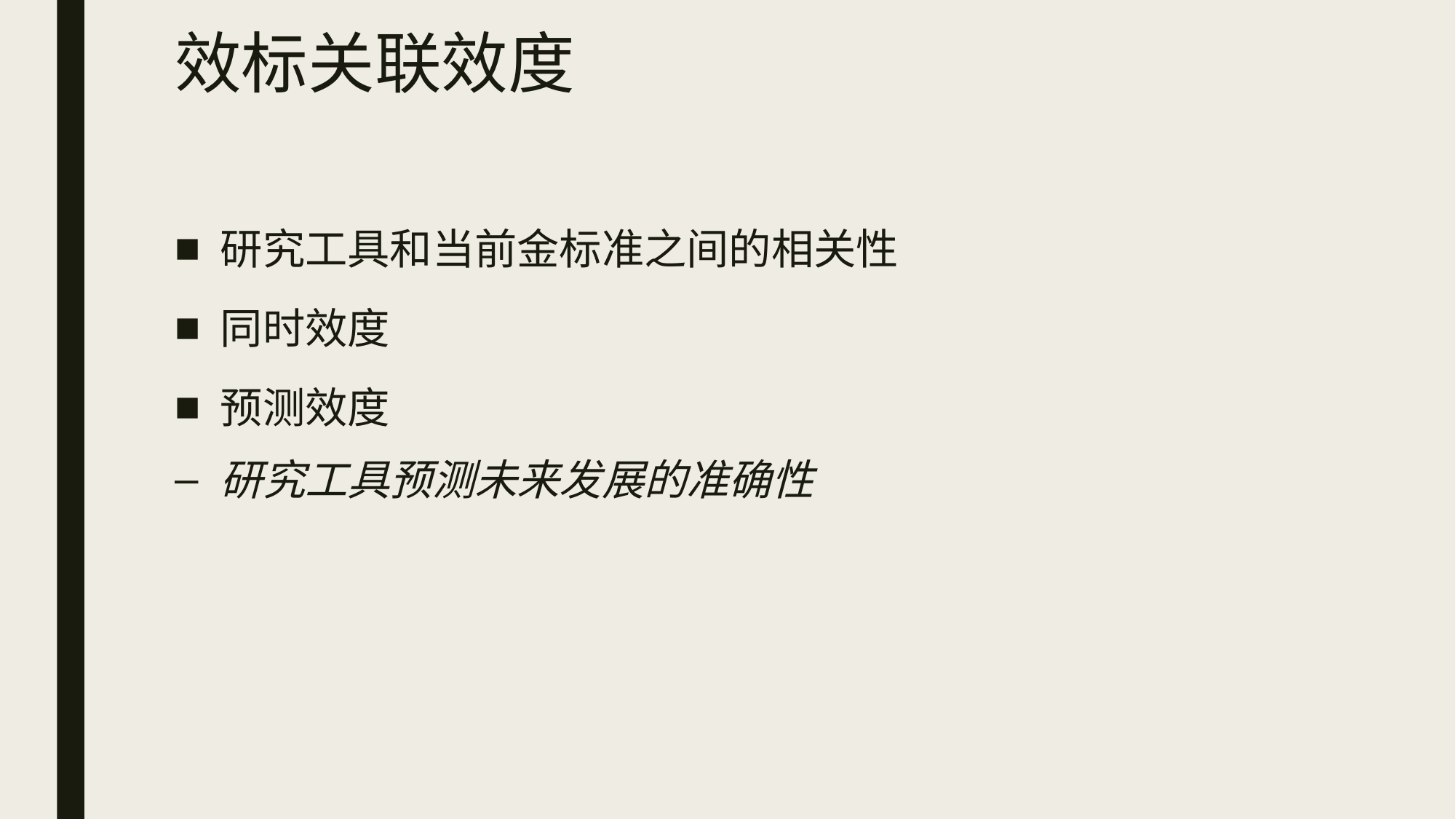

# 效标关联效度
研究工具和当前金标准之间的相关性
同时效度
预测效度
研究工具预测未来发展的准确性